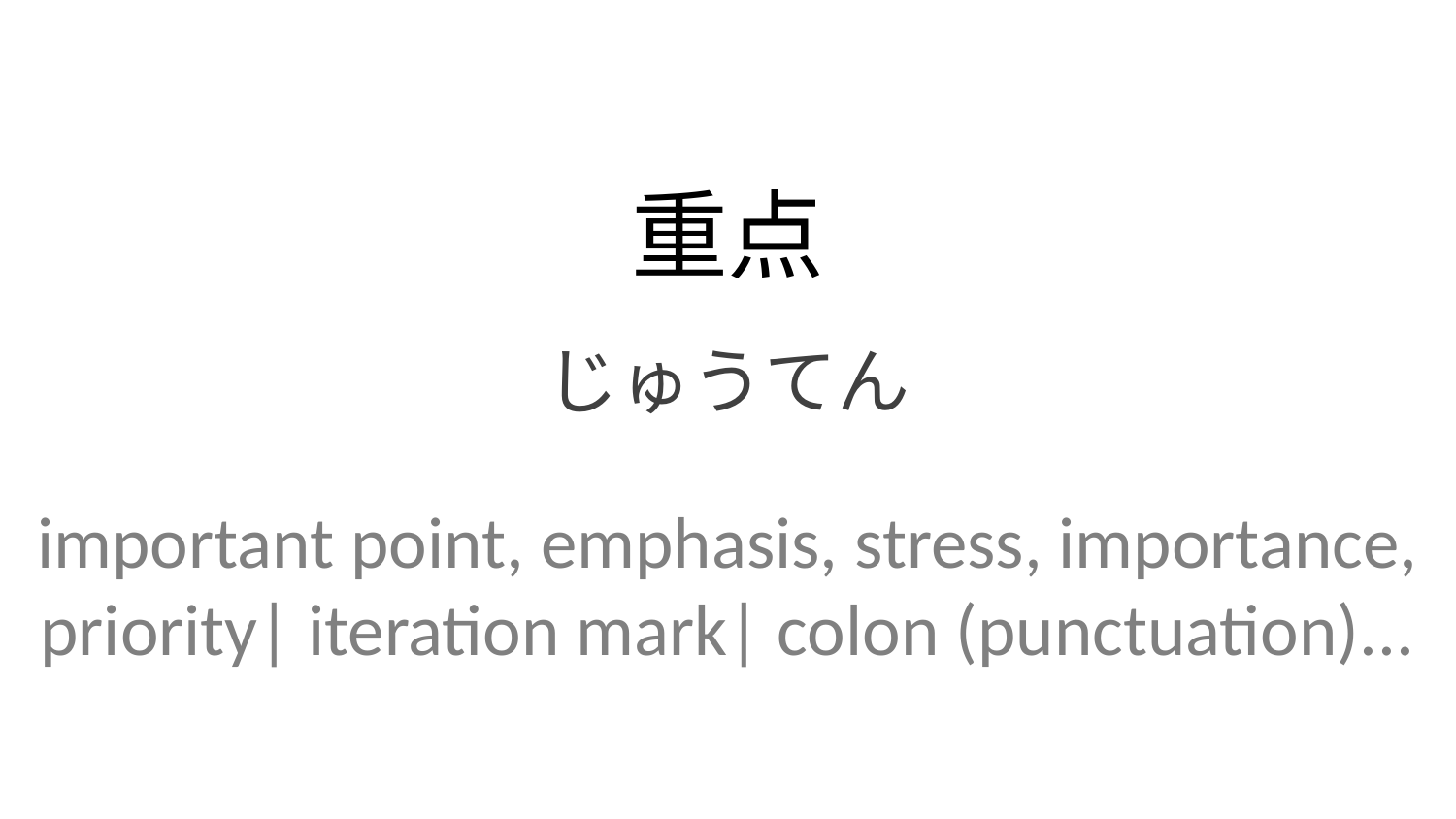

重点

じゅうてん
important point, emphasis, stress, importance, priority| iteration mark| colon (punctuation)...